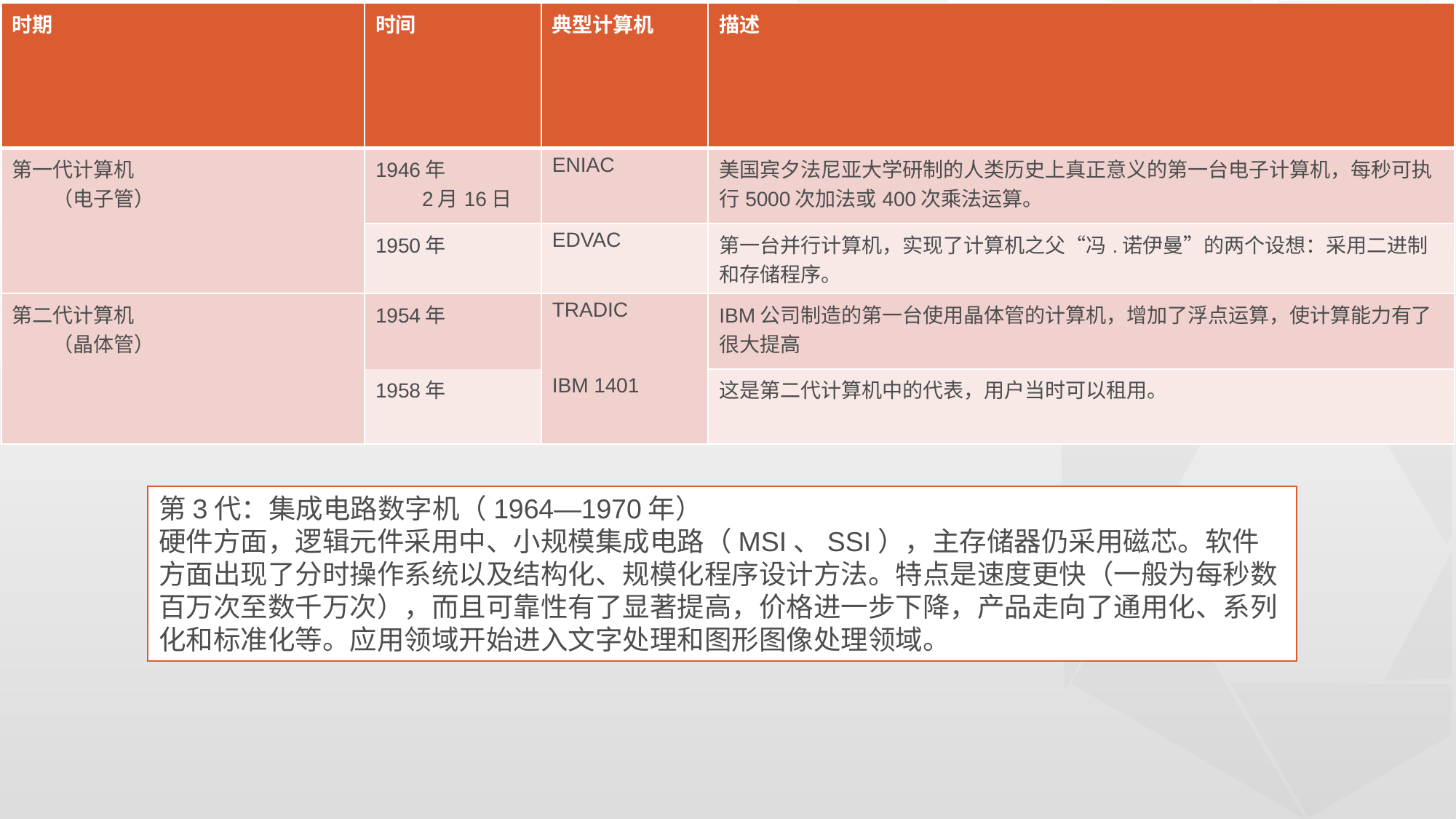

| 时期 | 时间 | 典型计算机 | 描述 |
| --- | --- | --- | --- |
| 第一代计算机 　　（电子管） | 1946年 　　2月16日 | ENIAC | 美国宾夕法尼亚大学研制的人类历史上真正意义的第一台电子计算机，每秒可执行5000次加法或400次乘法运算。 |
|  | 1950年 | EDVAC | 第一台并行计算机，实现了计算机之父“冯.诺伊曼”的两个设想：采用二进制和存储程序。 |
| 第二代计算机 　　（晶体管） | 1954年 | TRADIC | IBM公司制造的第一台使用晶体管的计算机，增加了浮点运算，使计算能力有了很大提高 |
|  | 1958年 |  |  |
|  |  | IBM 1401 |  |
|  |  |  | 这是第二代计算机中的代表，用户当时可以租用。 |
第3代：集成电路数字机（1964—1970年）
硬件方面，逻辑元件采用中、小规模集成电路（MSI、SSI），主存储器仍采用磁芯。软件方面出现了分时操作系统以及结构化、规模化程序设计方法。特点是速度更快（一般为每秒数百万次至数千万次），而且可靠性有了显著提高，价格进一步下降，产品走向了通用化、系列化和标准化等。应用领域开始进入文字处理和图形图像处理领域。